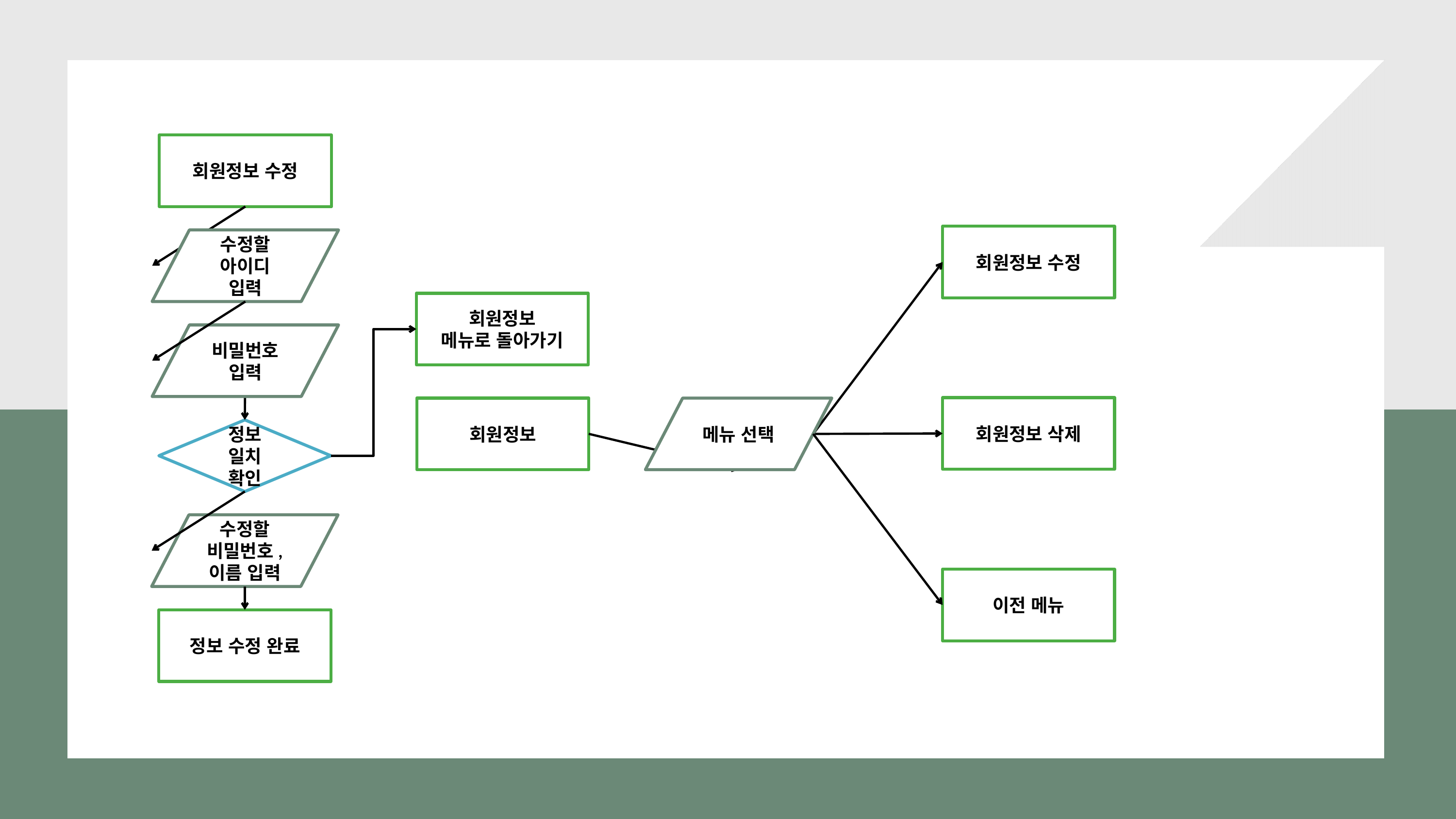

회원정보 수정
회원정보 수정
수정할 아이디
입력
회원정보
메뉴로 돌아가기
비밀번호
입력
회원정보 삭제
회원정보
메뉴 선택

정보 일치
확인
수정할 비밀번호,
이름 입력
이전 메뉴
정보 수정 완료